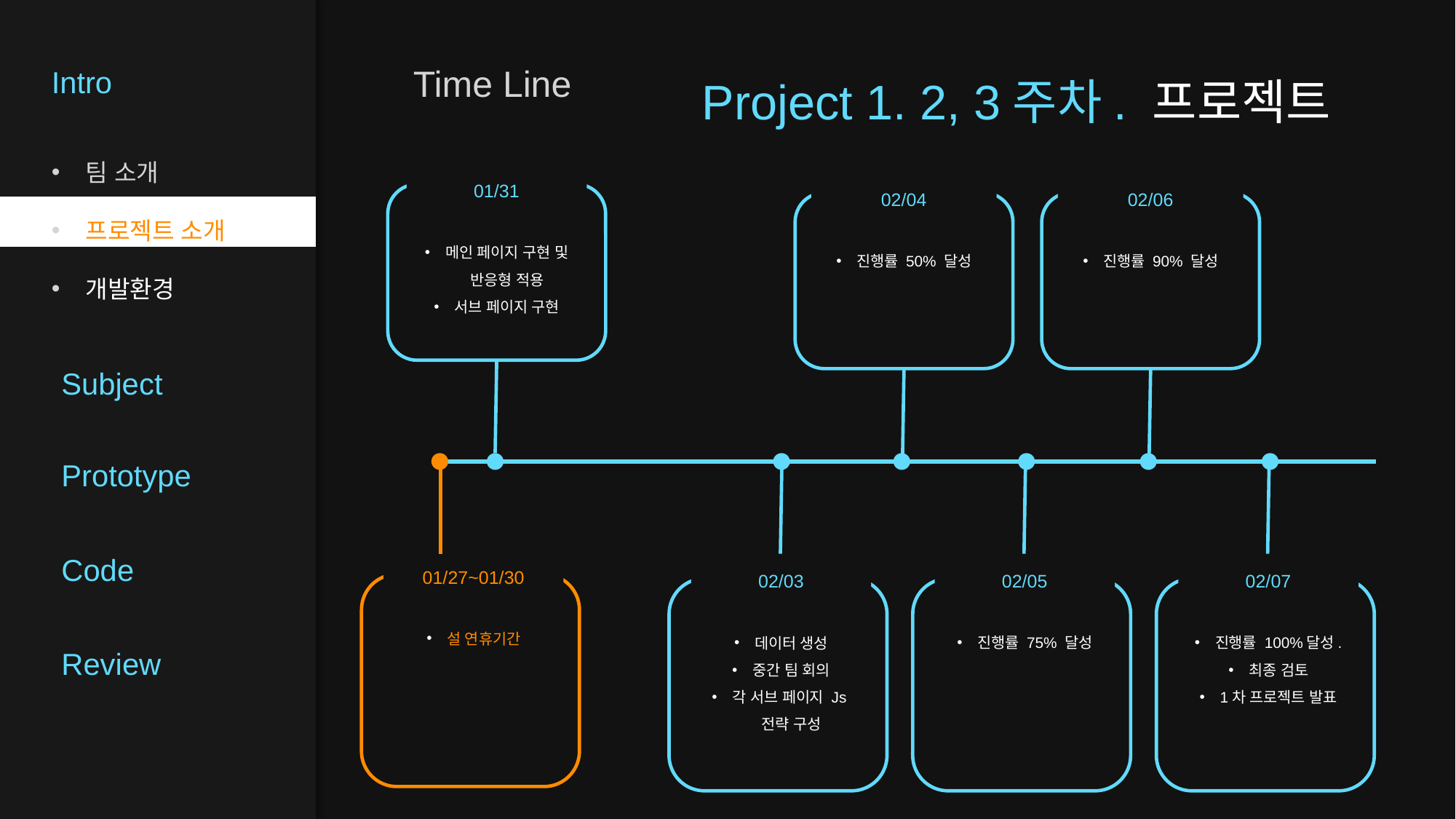

Intro
Time Line
Project 1. 2, 3주차. 프로젝트
팀 소개
프로젝트 소개
개발환경
01/31

메인 페이지 구현 및 반응형 적용
서브 페이지 구현
02/04

진행률 50% 달성
02/06

진행률 90% 달성

Subject
Prototype

Code
01/27~01/30

설 연휴기간
02/05

진행률 75% 달성
02/07

진행률 100%달성.
최종 검토
1차 프로젝트 발표
02/03

데이터 생성
중간 팀 회의
각 서브 페이지 Js전략 구성

Review